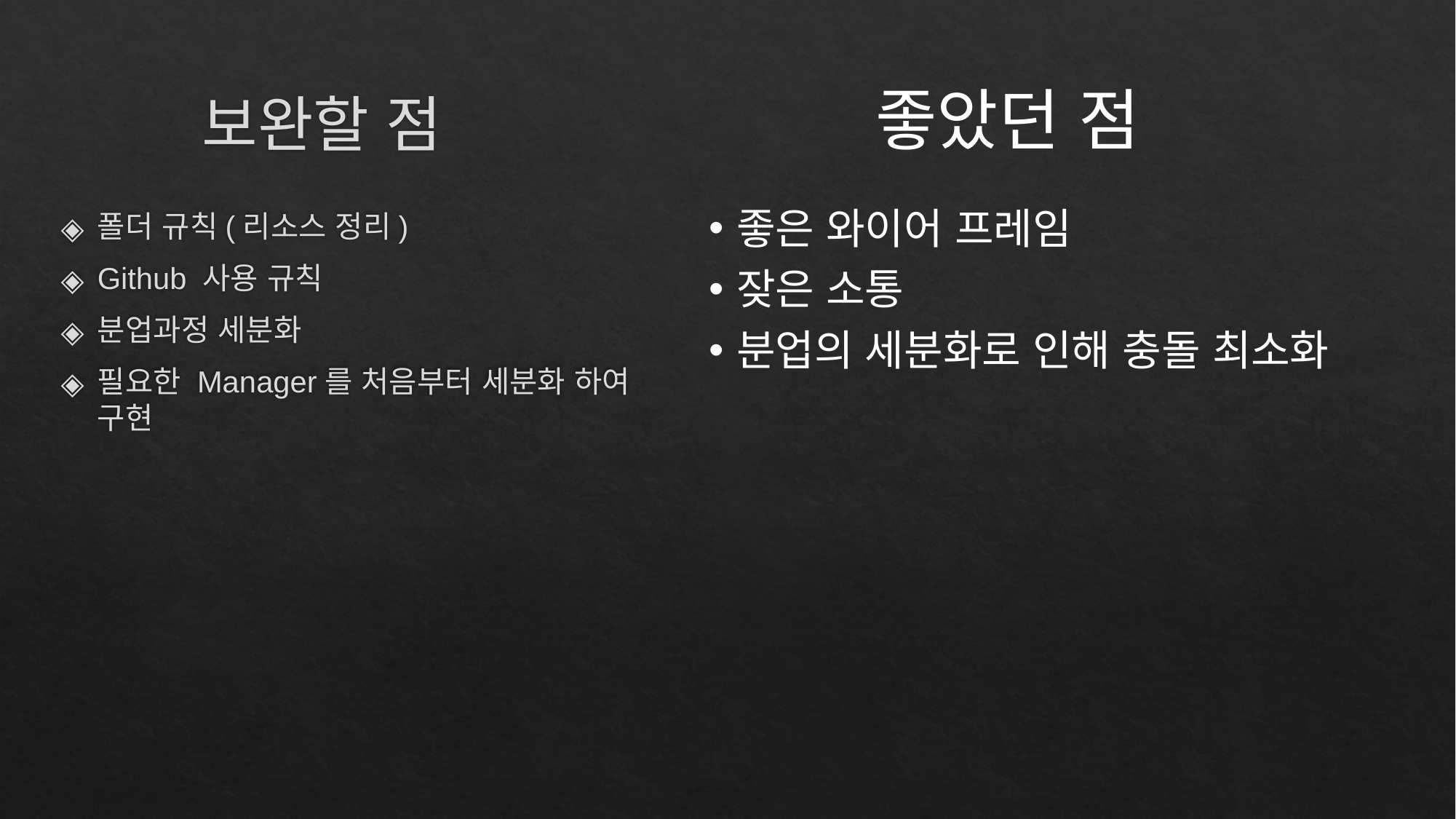

좋았던 점
# 보완할 점
폴더 규칙(리소스 정리)
Github 사용 규칙
분업과정 세분화
필요한 Manager를 처음부터 세분화 하여 구현

좋은 와이어 프레임
잦은 소통
분업의 세분화로 인해 충돌 최소화